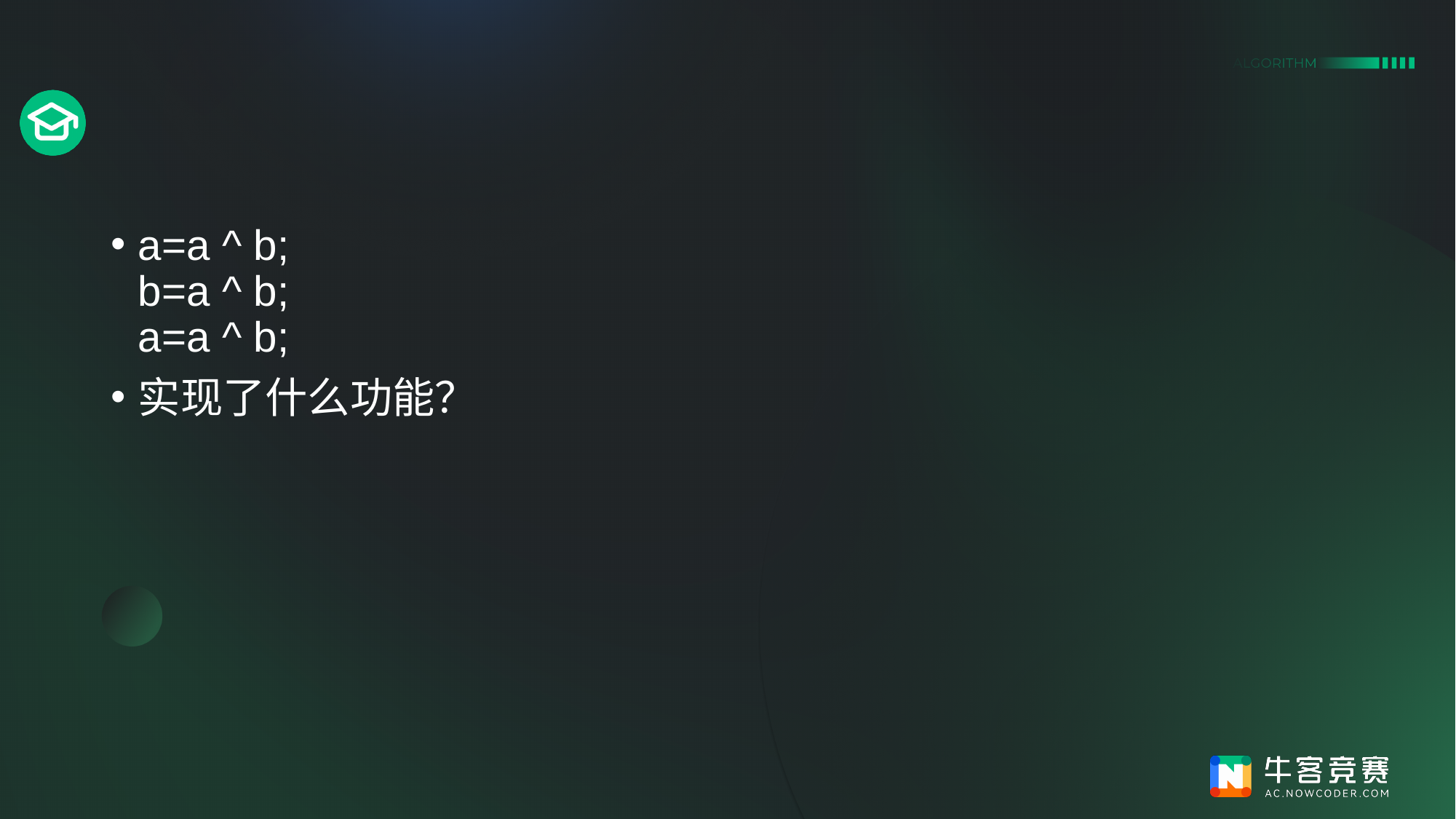

#
a=a ^ b;
b=a ^ b;
a=a ^ b;
实现了什么功能？